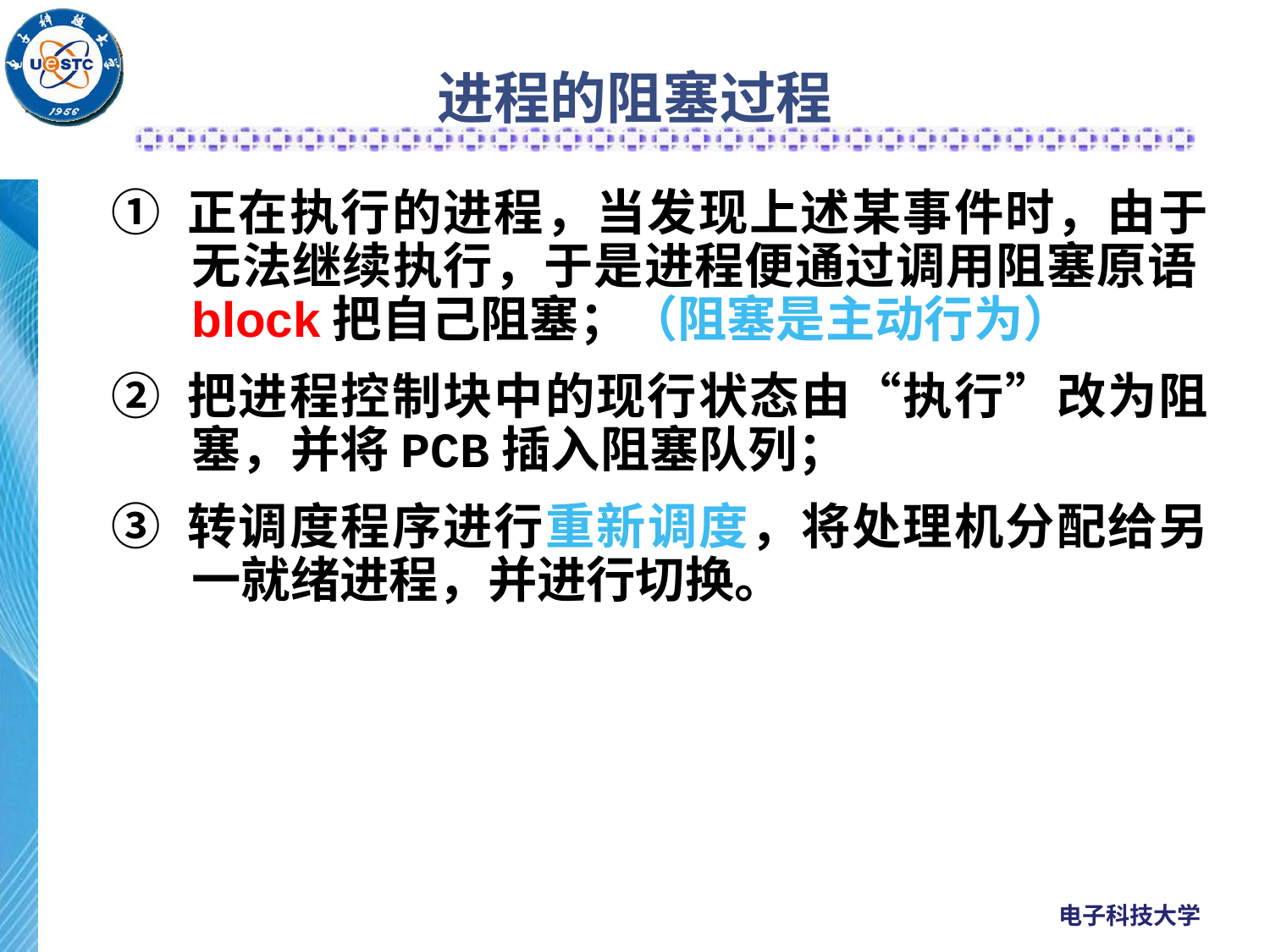

# 进程的阻塞过程
① 正在执行的进程，当发现上述某事件时，由于无法继续执行，于是进程便通过调用阻塞原语block把自己阻塞；（阻塞是主动行为）
② 把进程控制块中的现行状态由“执行”改为阻塞，并将PCB插入阻塞队列；
③ 转调度程序进行重新调度，将处理机分配给另一就绪进程，并进行切换。